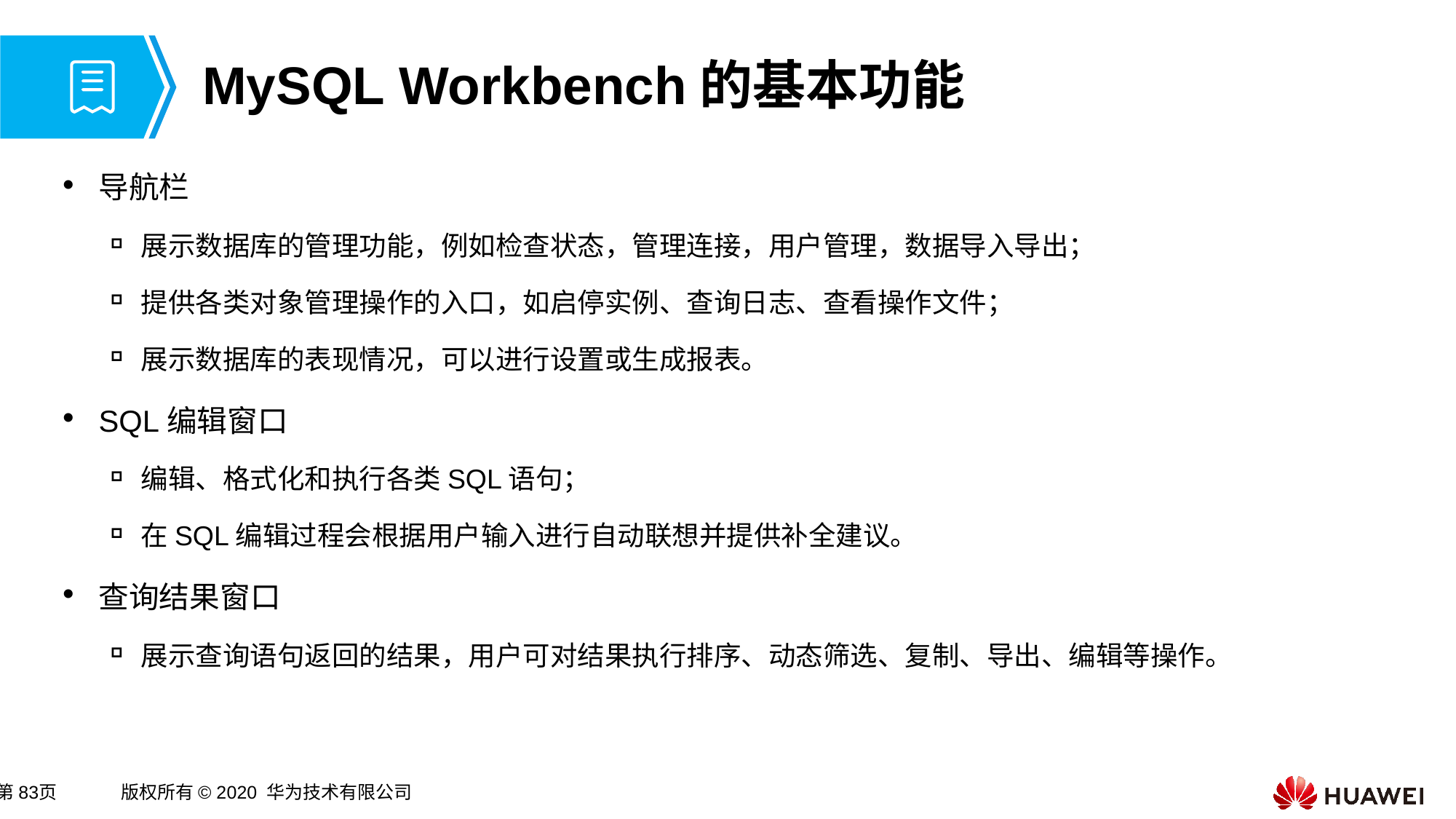

# MySQL Workbench的基本功能
导航栏
展示数据库的管理功能，例如检查状态，管理连接，用户管理，数据导入导出；
提供各类对象管理操作的入口，如启停实例、查询日志、查看操作文件；
展示数据库的表现情况，可以进行设置或生成报表。
SQL编辑窗口
编辑、格式化和执行各类SQL语句；
在SQL编辑过程会根据用户输入进行自动联想并提供补全建议。
查询结果窗口
展示查询语句返回的结果，用户可对结果执行排序、动态筛选、复制、导出、编辑等操作。